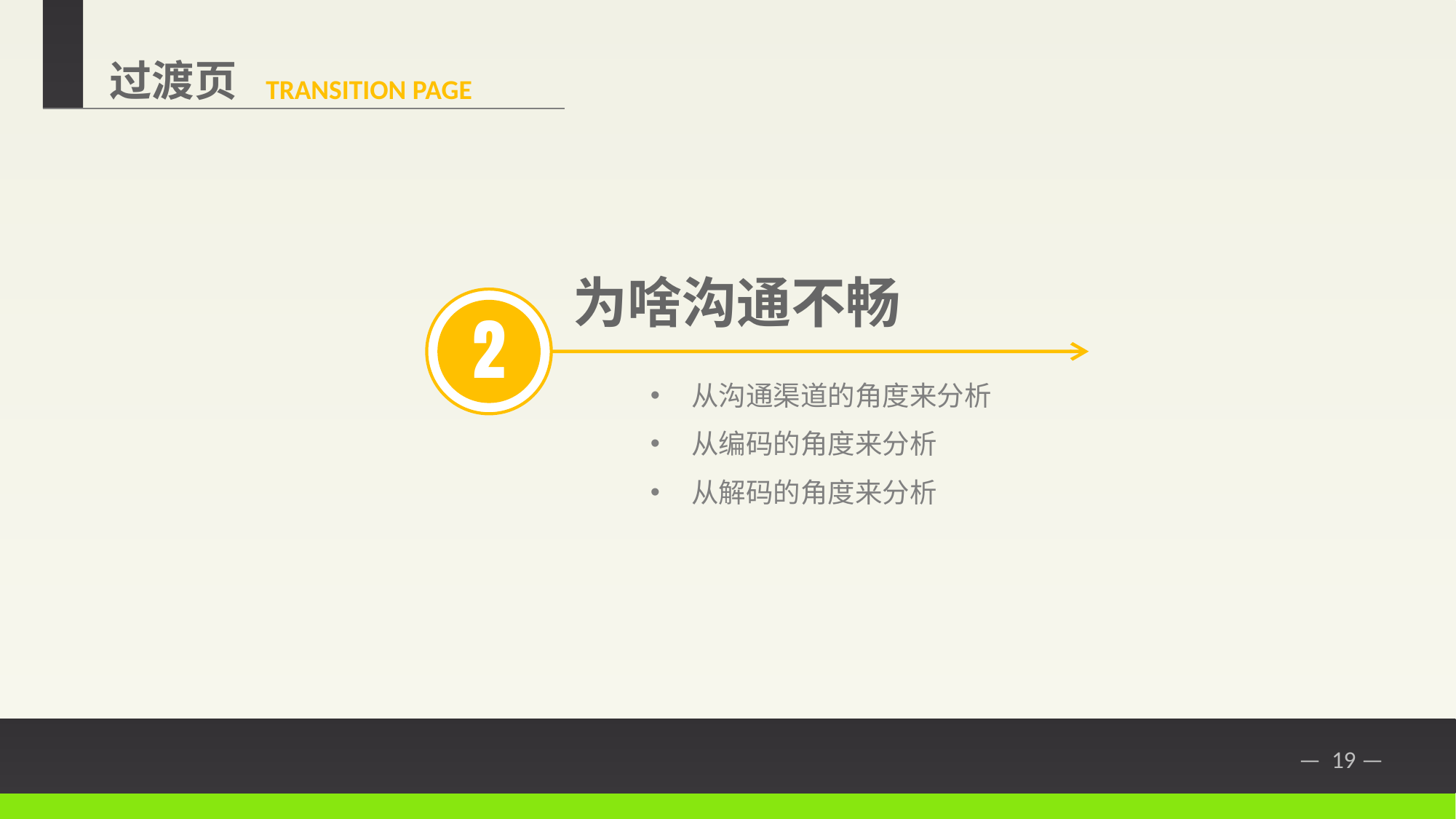

为啥沟通不畅

2
从沟通渠道的角度来分析
从编码的角度来分析
从解码的角度来分析